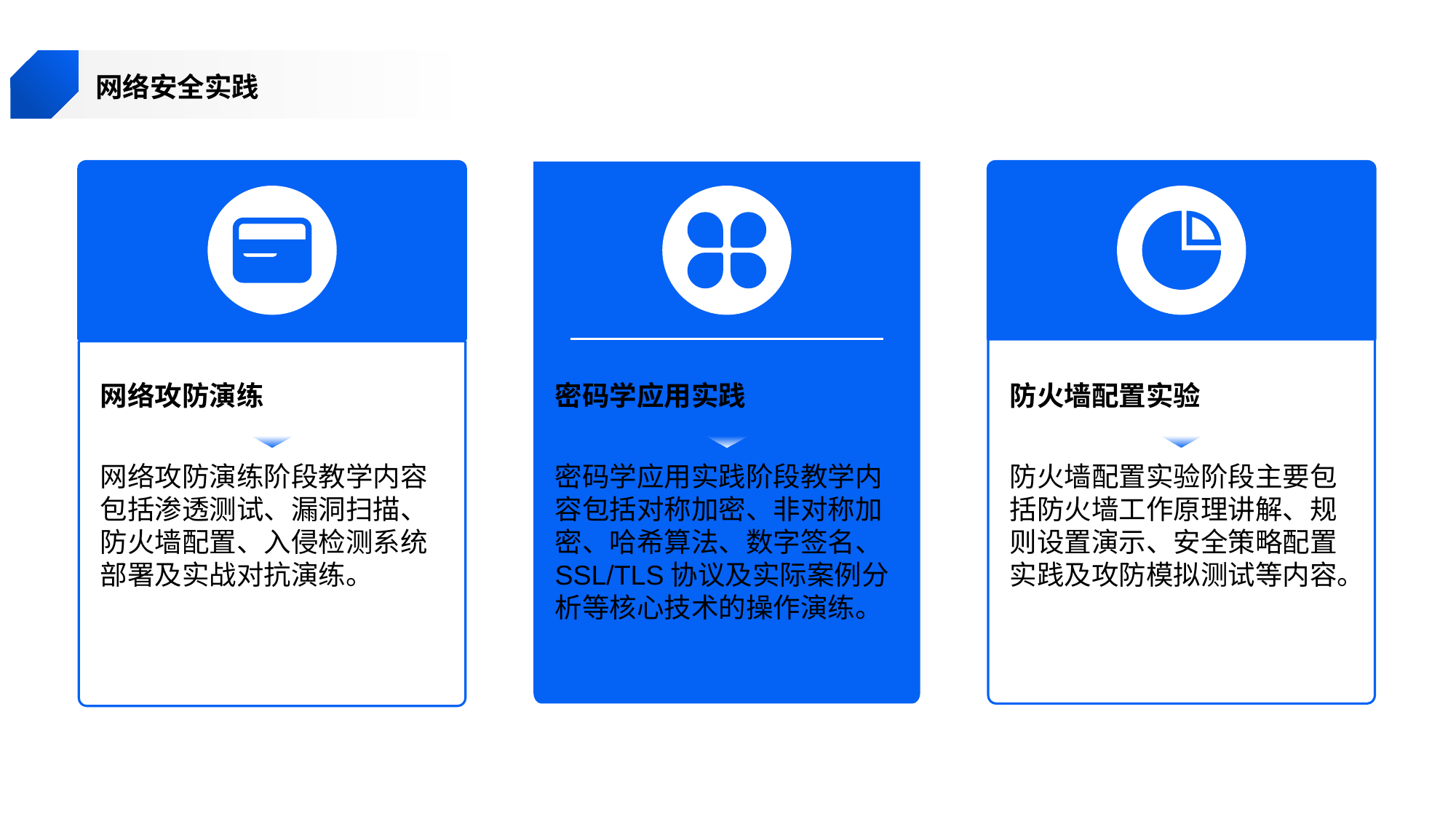

网络安全实践

网络攻防演练
密码学应用实践
防火墙配置实验

网络攻防演练阶段教学内容包括渗透测试、漏洞扫描、防火墙配置、入侵检测系统部署及实战对抗演练。
密码学应用实践阶段教学内容包括对称加密、非对称加密、哈希算法、数字签名、SSL/TLS协议及实际案例分析等核心技术的操作演练。
防火墙配置实验阶段主要包括防火墙工作原理讲解、规则设置演示、安全策略配置实践及攻防模拟测试等内容。